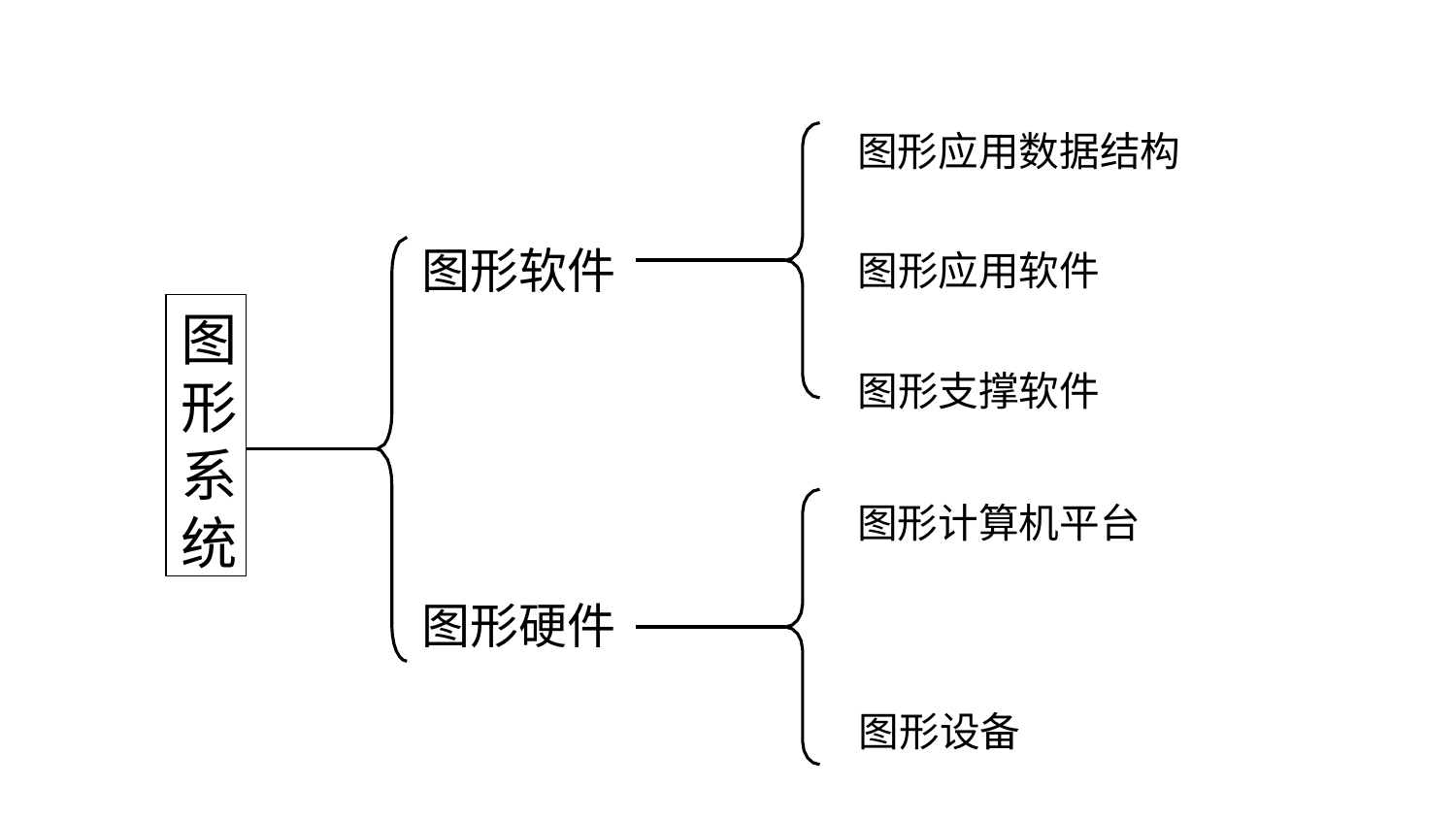

图形应用数据结构

# 图形软件
图形应用软件

图 形 系 统
图形支撑软件

图形计算机平台
图形硬件

图形设备